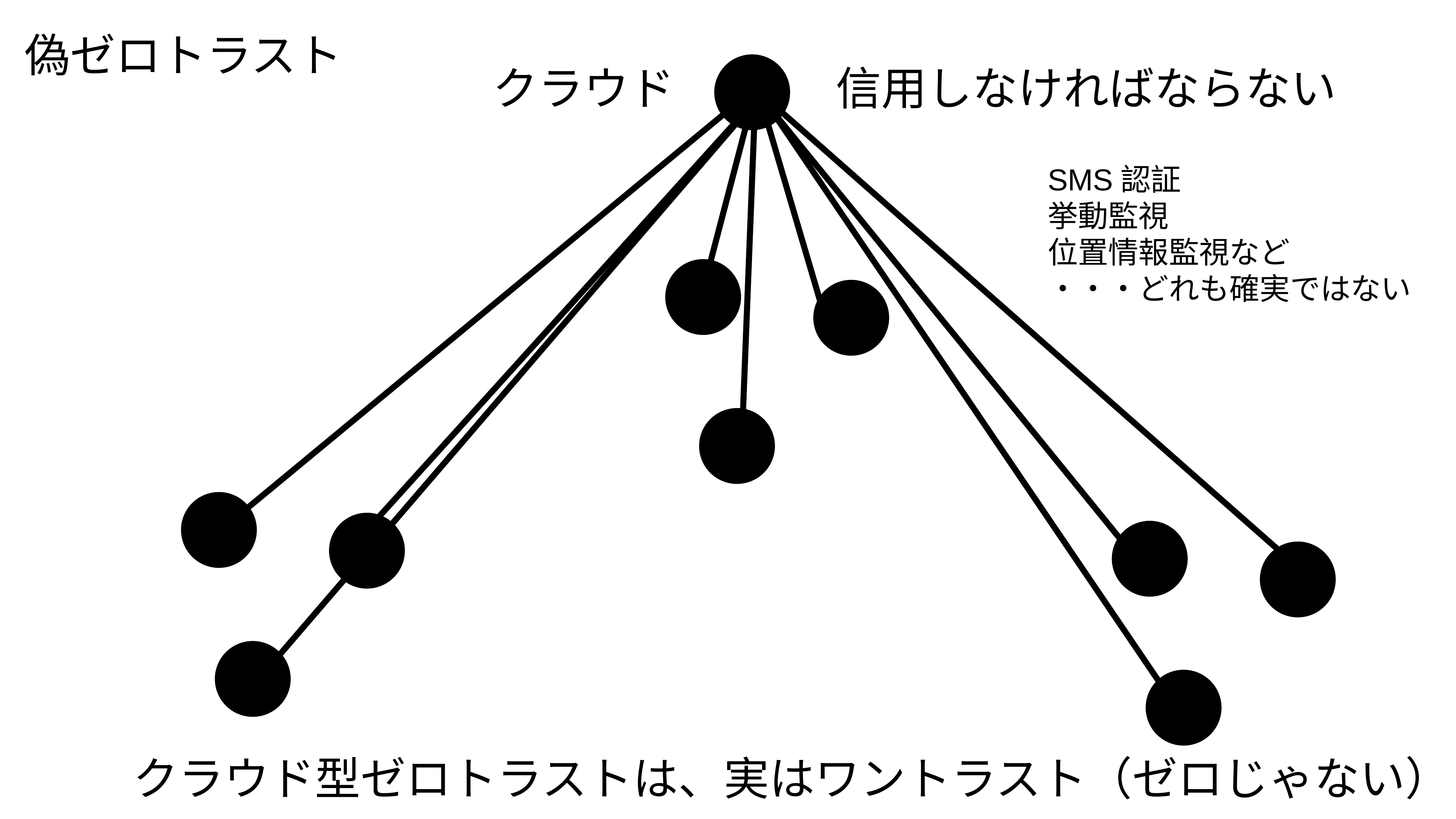

偽ゼロトラスト

クラウド
信用しなければならない

SMS認証
挙動監視
位置情報監視など
・・・どれも確実ではない

クラウド型ゼロトラストは、実はワントラスト（ゼロじゃない）